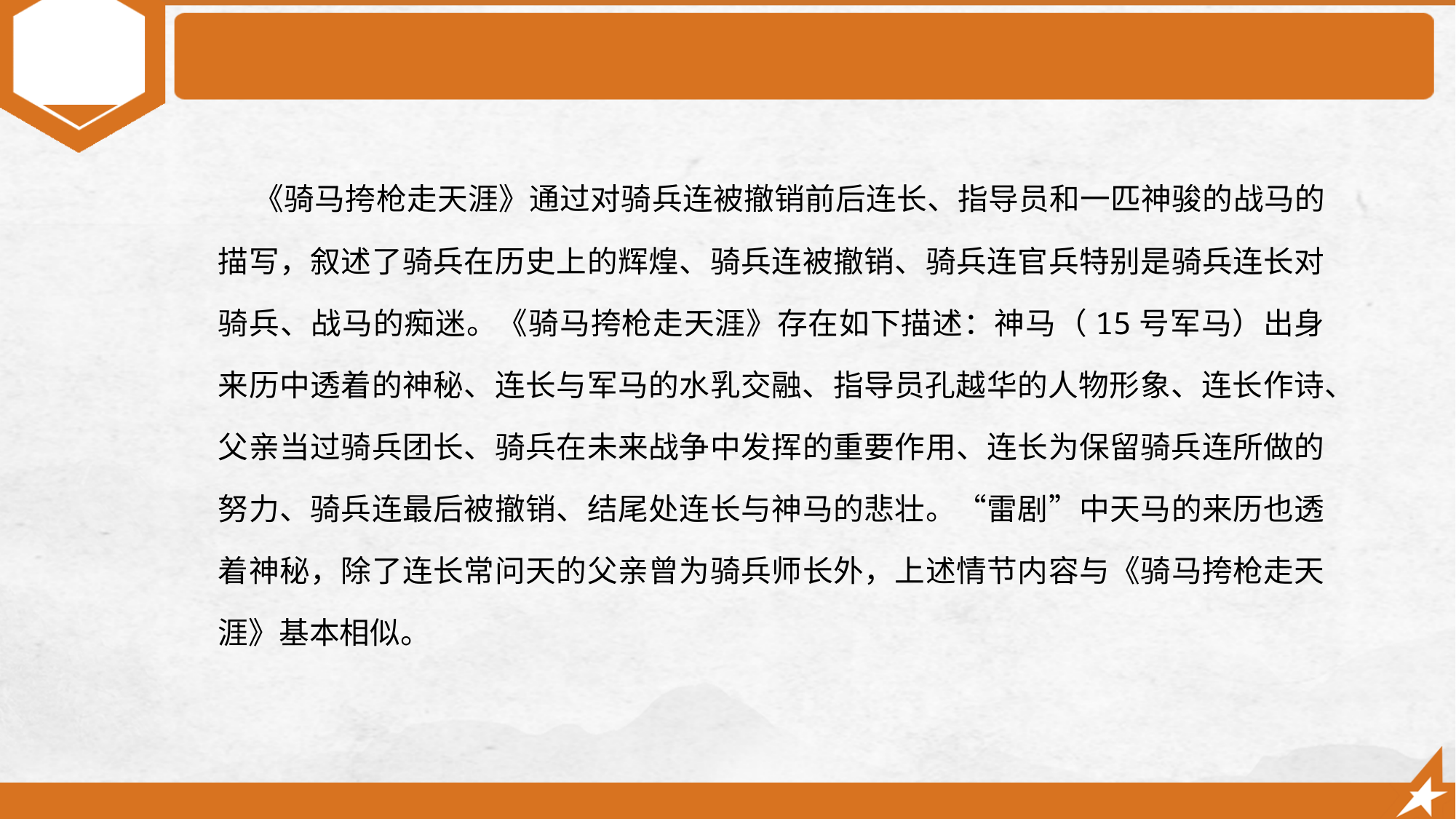

《骑马挎枪走天涯》通过对骑兵连被撤销前后连长、指导员和一匹神骏的战马的描写，叙述了骑兵在历史上的辉煌、骑兵连被撤销、骑兵连官兵特别是骑兵连长对骑兵、战马的痴迷。《骑马挎枪走天涯》存在如下描述：神马（15号军马）出身来历中透着的神秘、连长与军马的水乳交融、指导员孔越华的人物形象、连长作诗、父亲当过骑兵团长、骑兵在未来战争中发挥的重要作用、连长为保留骑兵连所做的努力、骑兵连最后被撤销、结尾处连长与神马的悲壮。“雷剧”中天马的来历也透着神秘，除了连长常问天的父亲曾为骑兵师长外，上述情节内容与《骑马挎枪走天涯》基本相似。